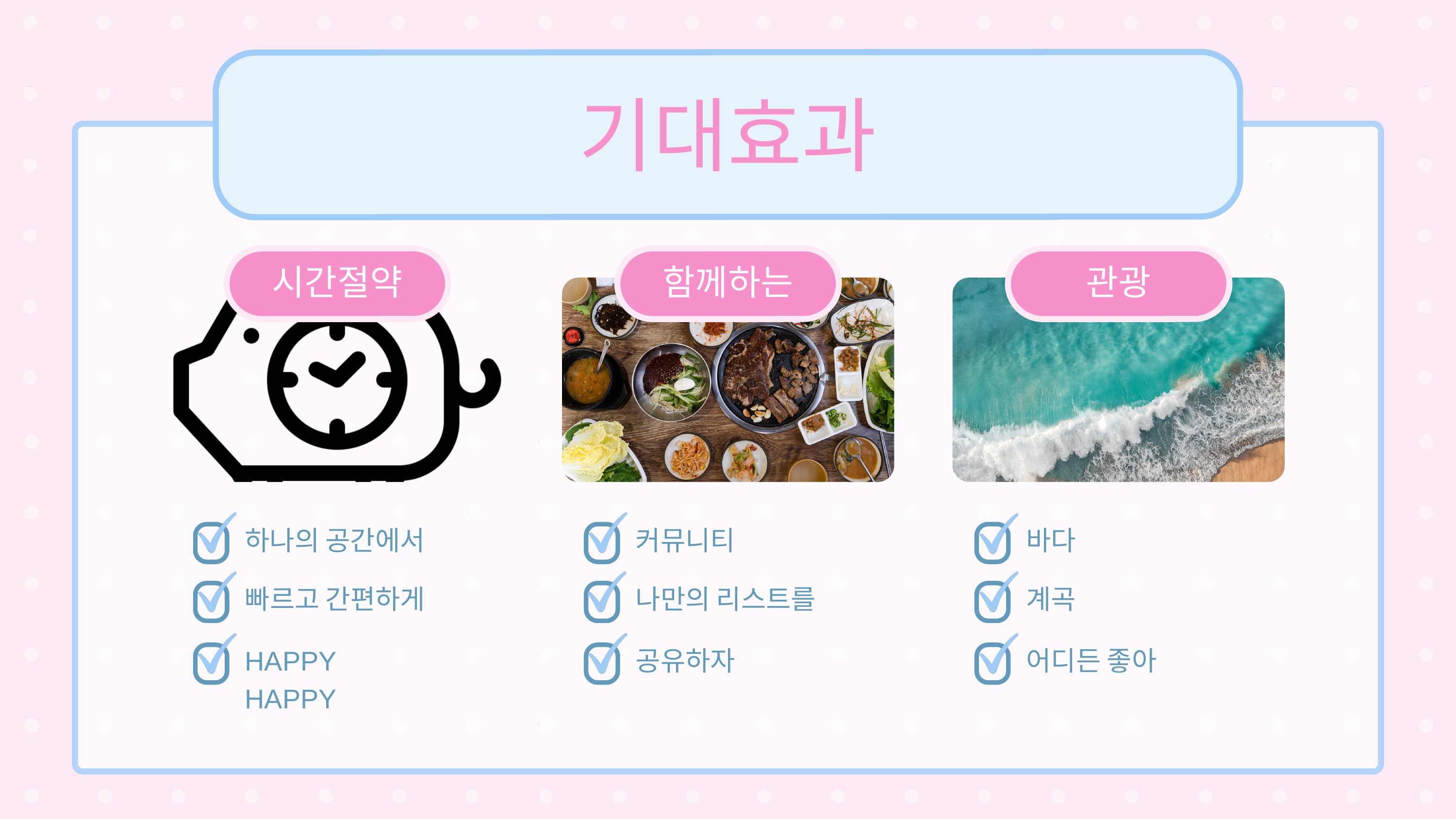

기대효과

시간절약
함께하는
관광

하나의 공간에서
커뮤니티
바다

빠르고 간편하게
나만의 리스트를
계곡

HAPPY HAPPY
공유하자
어디든 좋아